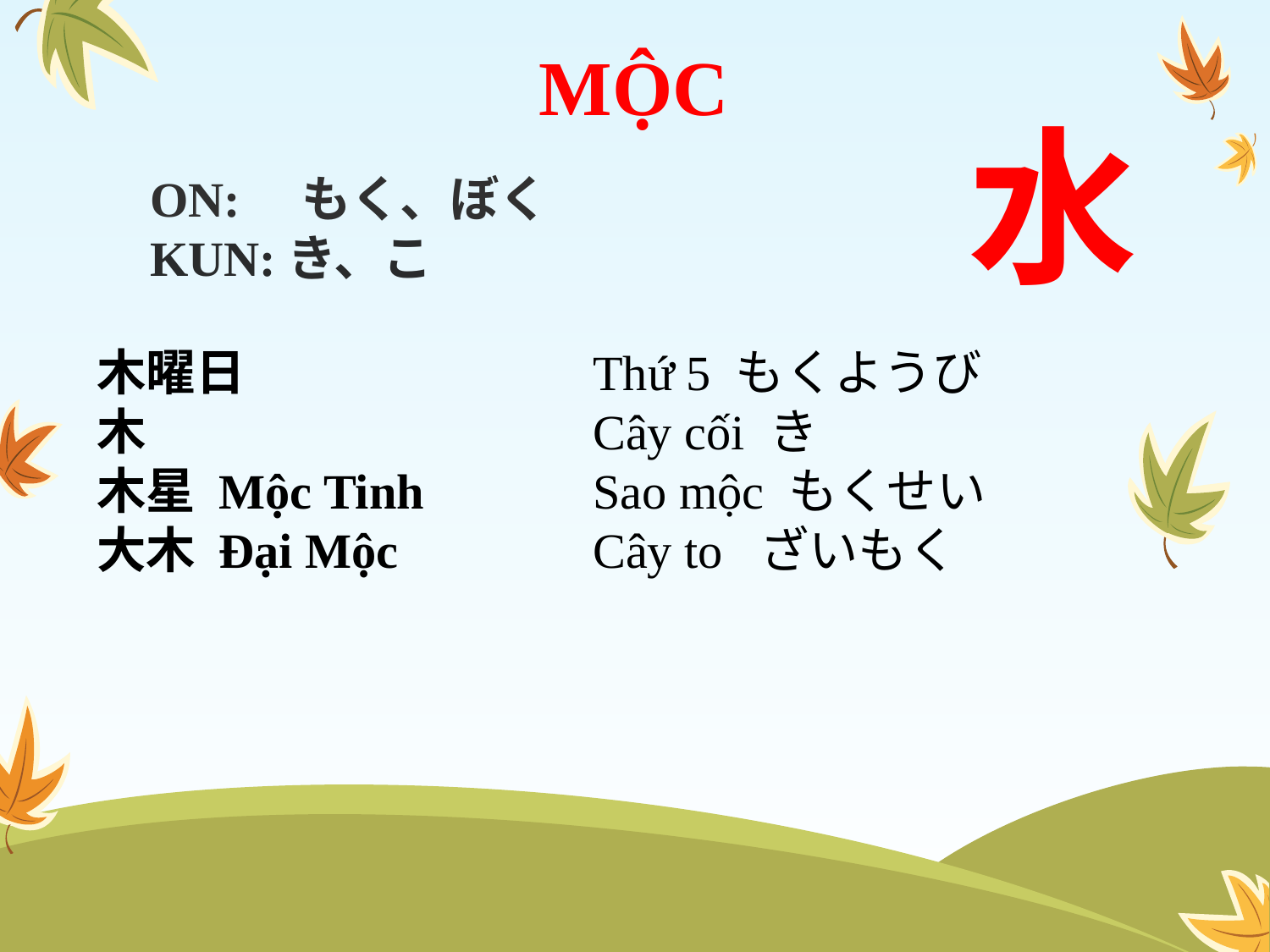

MỘC

水
ON:　もく、ぼく
KUN:き、こ
木曜日
木
木星 Mộc Tinh
大木 Đại Mộc
Thứ 5 もくようび
Cây cối き
Sao mộc もくせい
Cây to  ざいもく